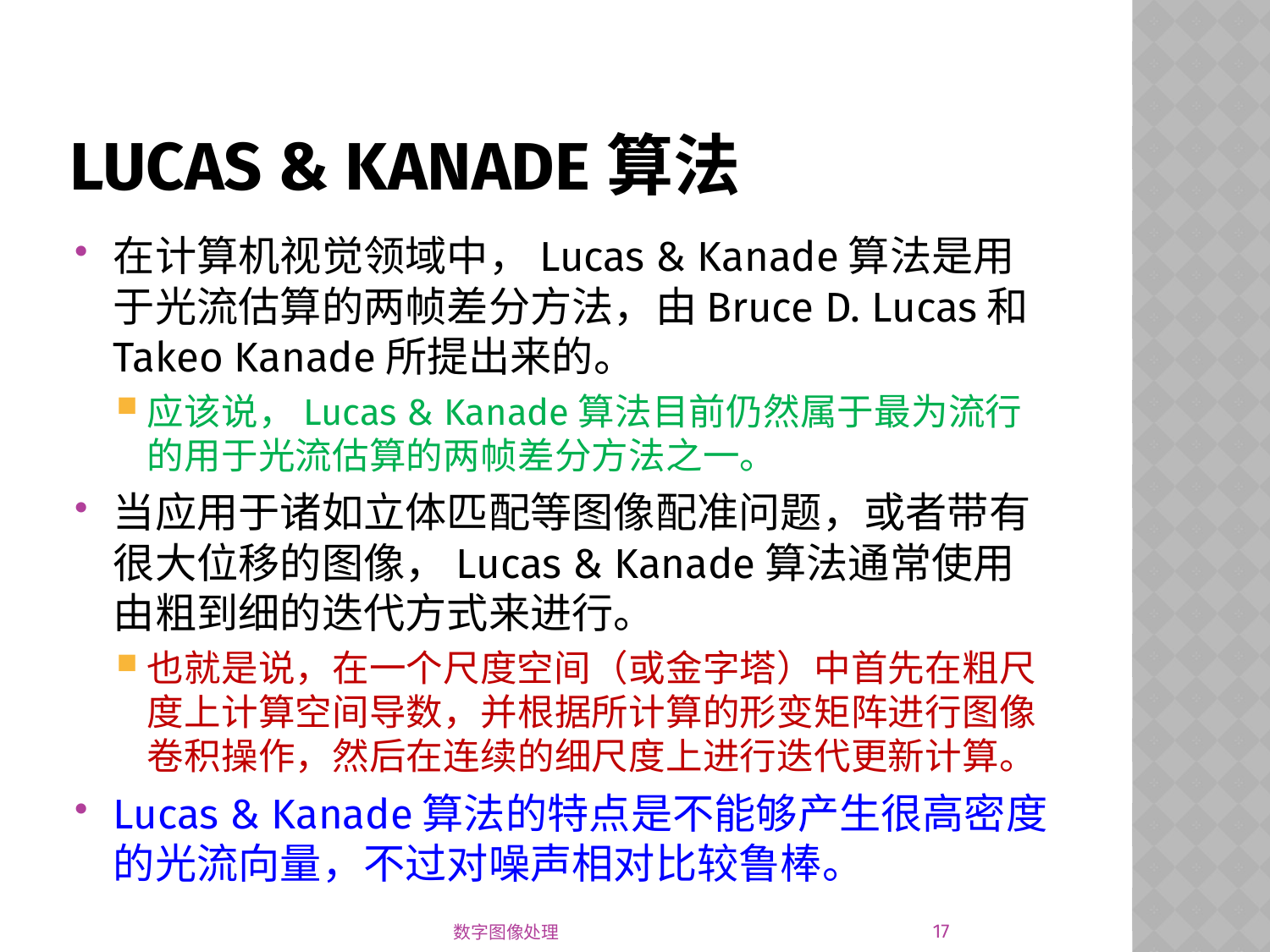

# Lucas & Kanade算法
在计算机视觉领域中，Lucas & Kanade算法是用于光流估算的两帧差分方法，由Bruce D. Lucas和Takeo Kanade所提出来的。
应该说，Lucas & Kanade算法目前仍然属于最为流行的用于光流估算的两帧差分方法之一。
当应用于诸如立体匹配等图像配准问题，或者带有很大位移的图像，Lucas & Kanade算法通常使用由粗到细的迭代方式来进行。
也就是说，在一个尺度空间（或金字塔）中首先在粗尺度上计算空间导数，并根据所计算的形变矩阵进行图像卷积操作，然后在连续的细尺度上进行迭代更新计算。
Lucas & Kanade算法的特点是不能够产生很高密度的光流向量，不过对噪声相对比较鲁棒。
17
数字图像处理